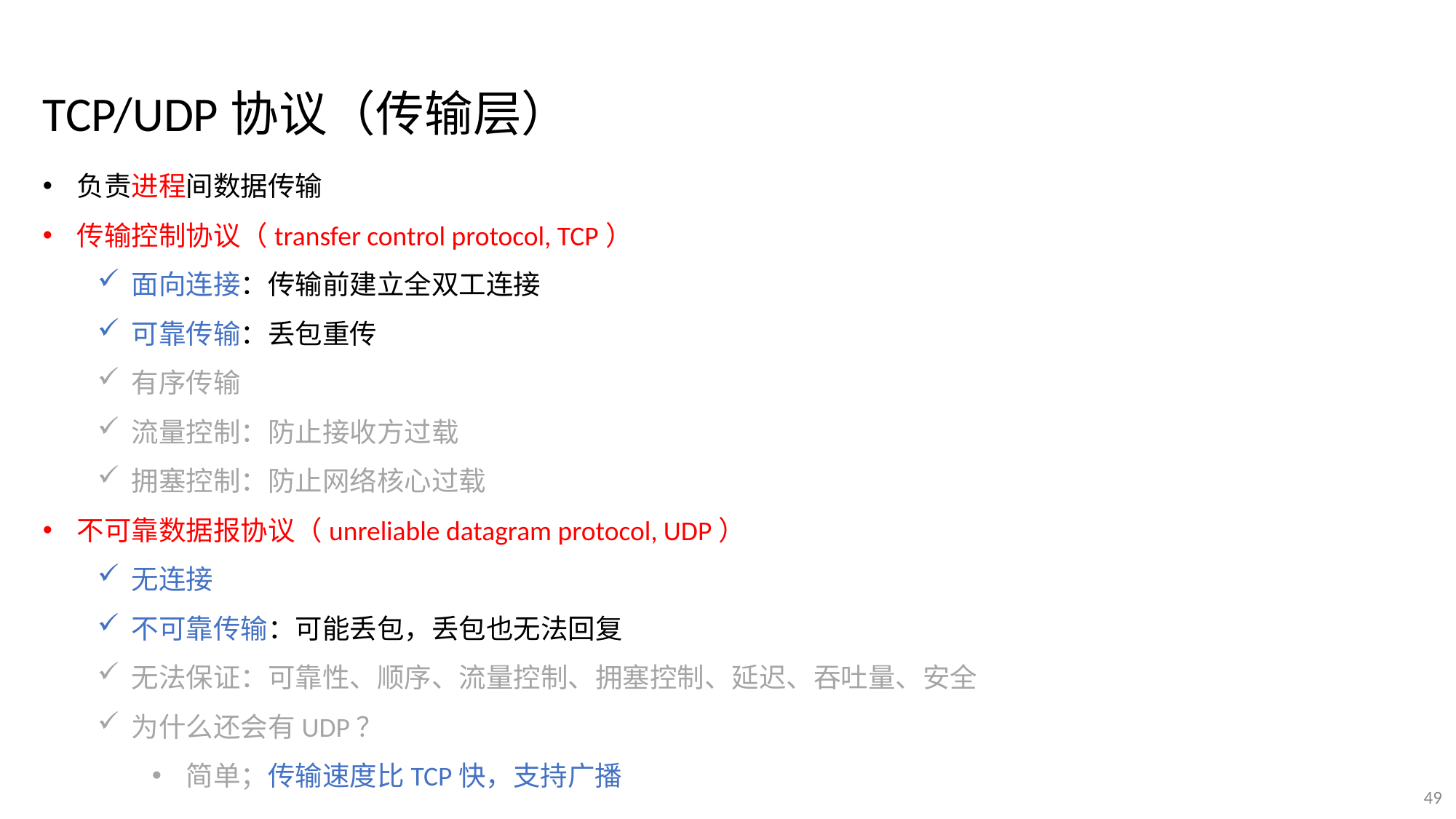

TCP/UDP协议（传输层）
负责进程间数据传输
传输控制协议（transfer control protocol, TCP）
面向连接：传输前建立全双工连接
可靠传输：丢包重传
有序传输
流量控制：防止接收方过载
拥塞控制：防止网络核心过载
不可靠数据报协议（unreliable datagram protocol, UDP）
无连接
不可靠传输：可能丢包，丢包也无法回复
无法保证：可靠性、顺序、流量控制、拥塞控制、延迟、吞吐量、安全
为什么还会有UDP？
简单；传输速度比TCP快，支持广播

49